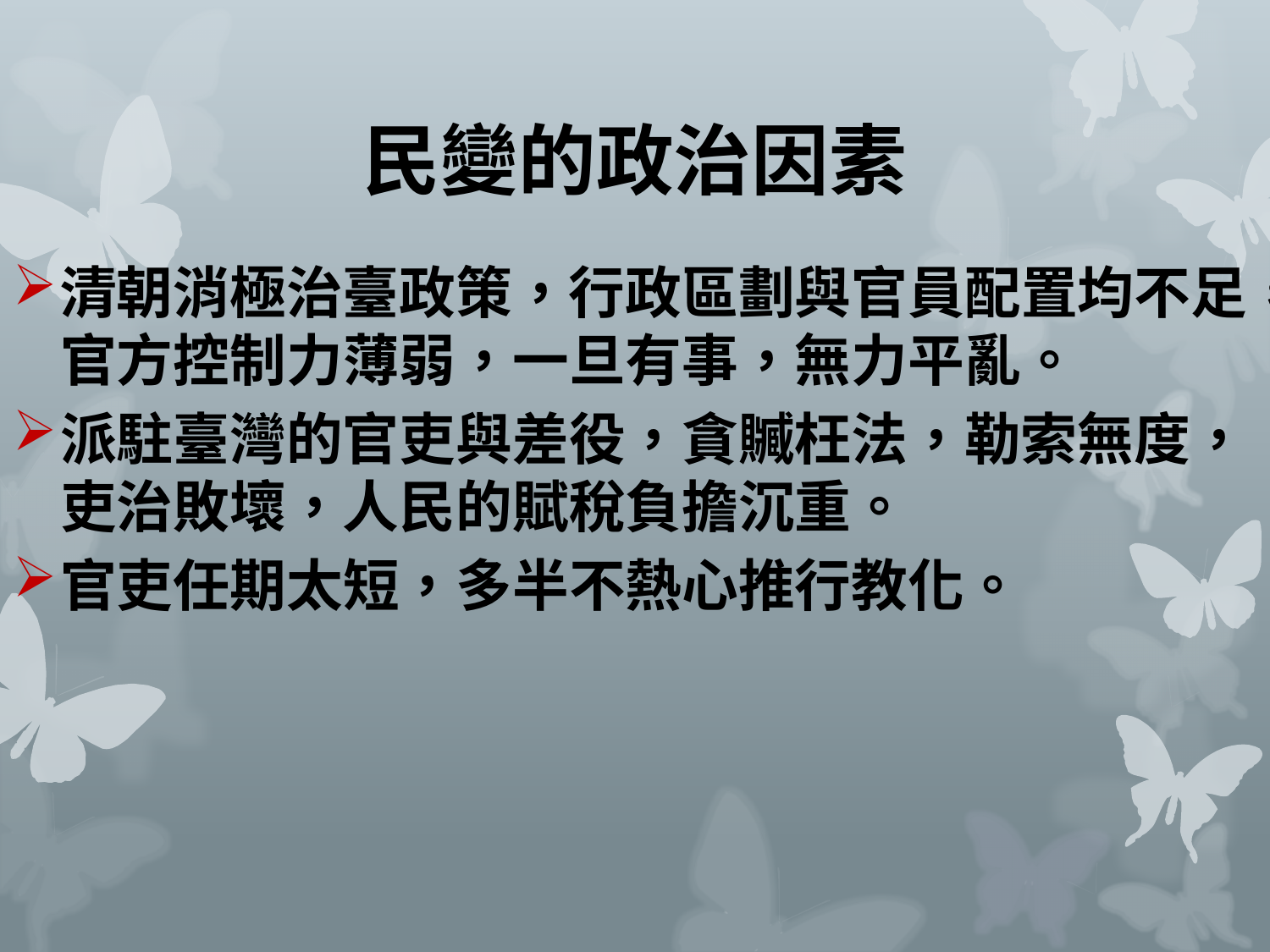

# 民變的政治因素
清朝消極治臺政策，行政區劃與官員配置均不足，官方控制力薄弱，一旦有事，無力平亂。
派駐臺灣的官吏與差役，貪贓枉法，勒索無度，吏治敗壞，人民的賦稅負擔沉重。
官吏任期太短，多半不熱心推行教化。